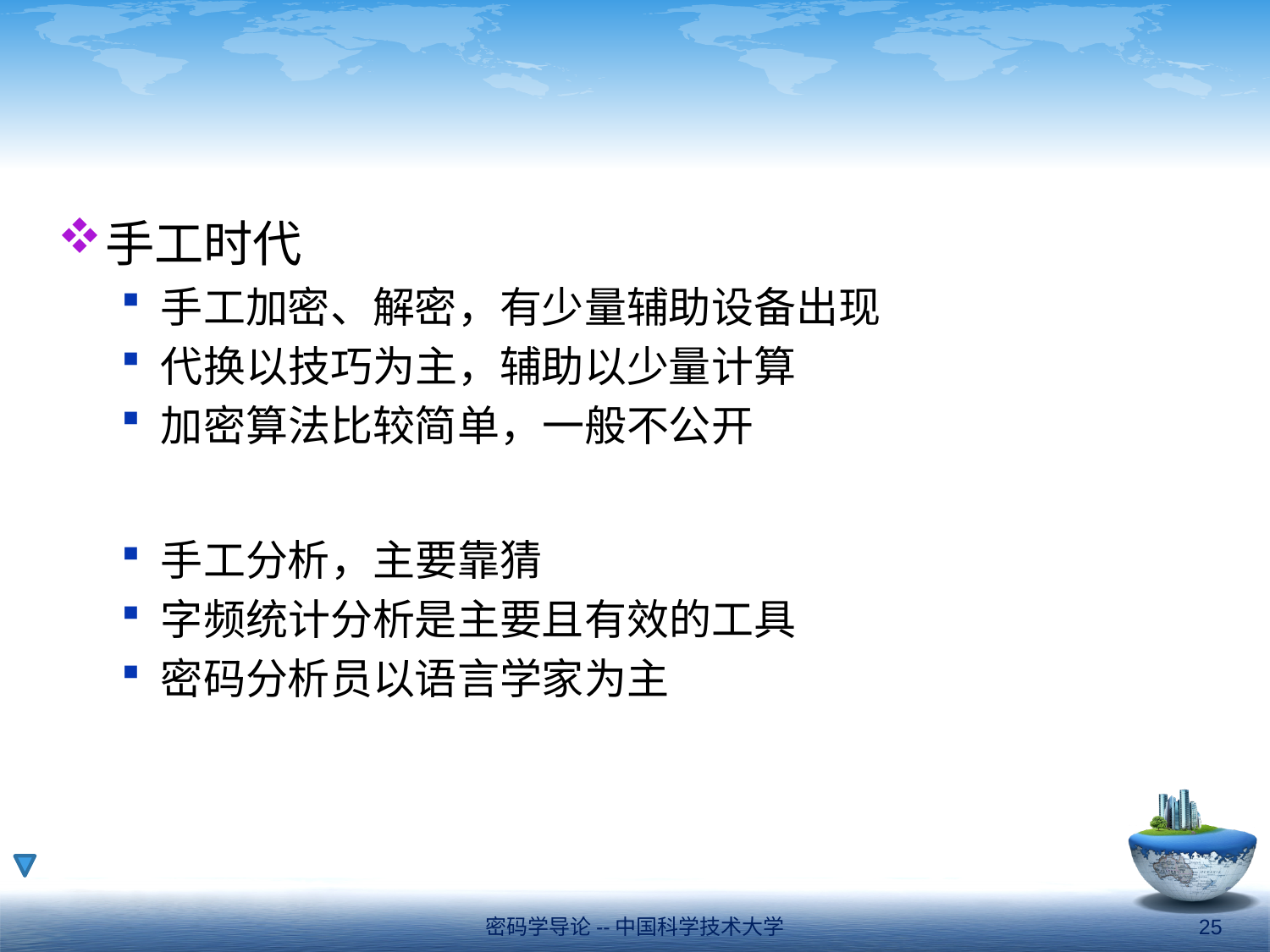

#
手工时代
手工加密、解密，有少量辅助设备出现
代换以技巧为主，辅助以少量计算
加密算法比较简单，一般不公开

手工分析，主要靠猜
字频统计分析是主要且有效的工具
密码分析员以语言学家为主

密码学导论--中国科学技术大学
25